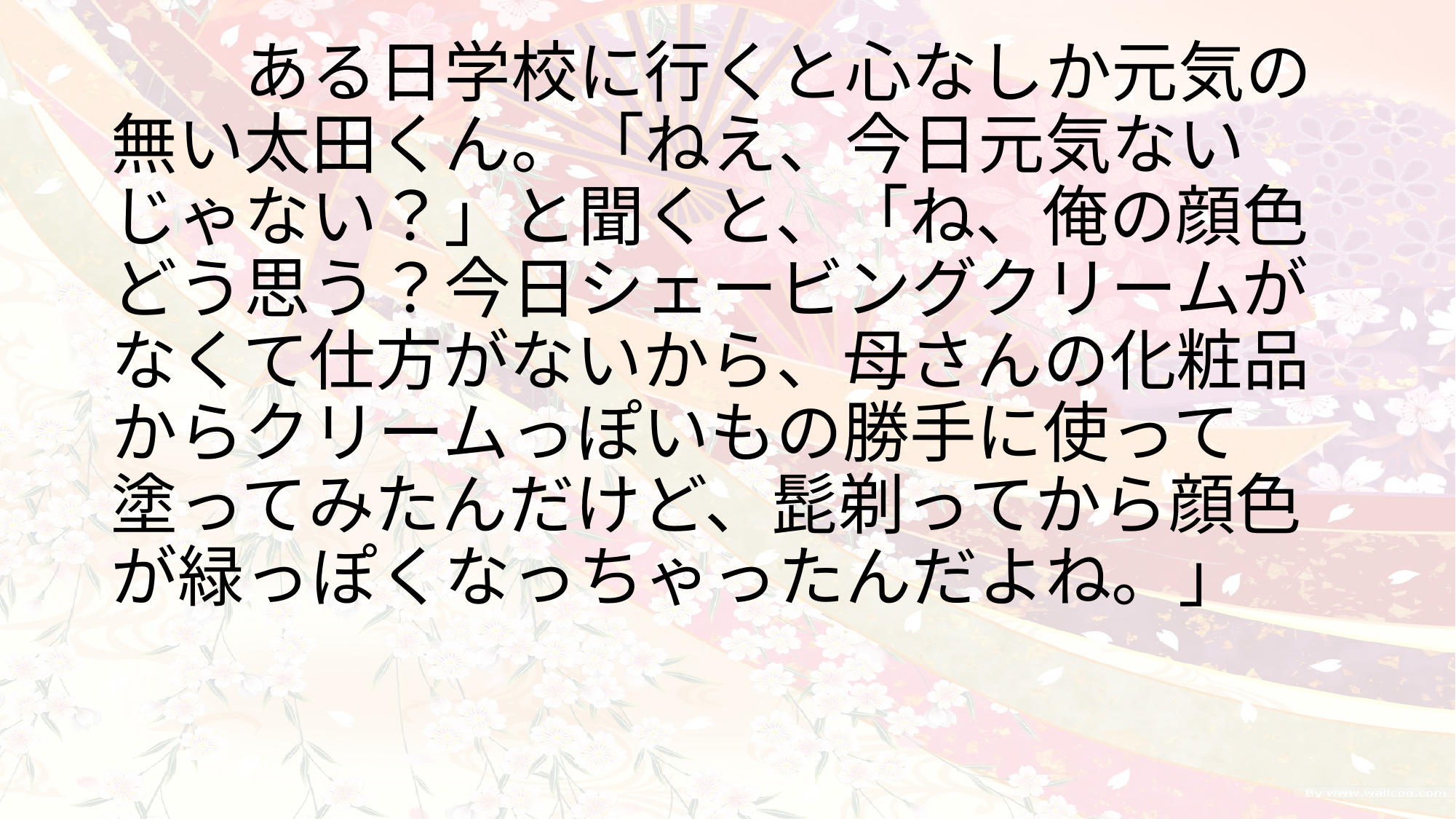

ある日学校に行くと心なしか元気の無い太田くん。「ねえ、今日元気ないじゃない？」と聞くと、「ね、俺の顔色どう思う？今日シェービングクリームがなくて仕方がないから、母さんの化粧品からクリームっぽいもの勝手に使って塗ってみたんだけど、髭剃ってから顔色が緑っぽくなっちゃったんだよね。」